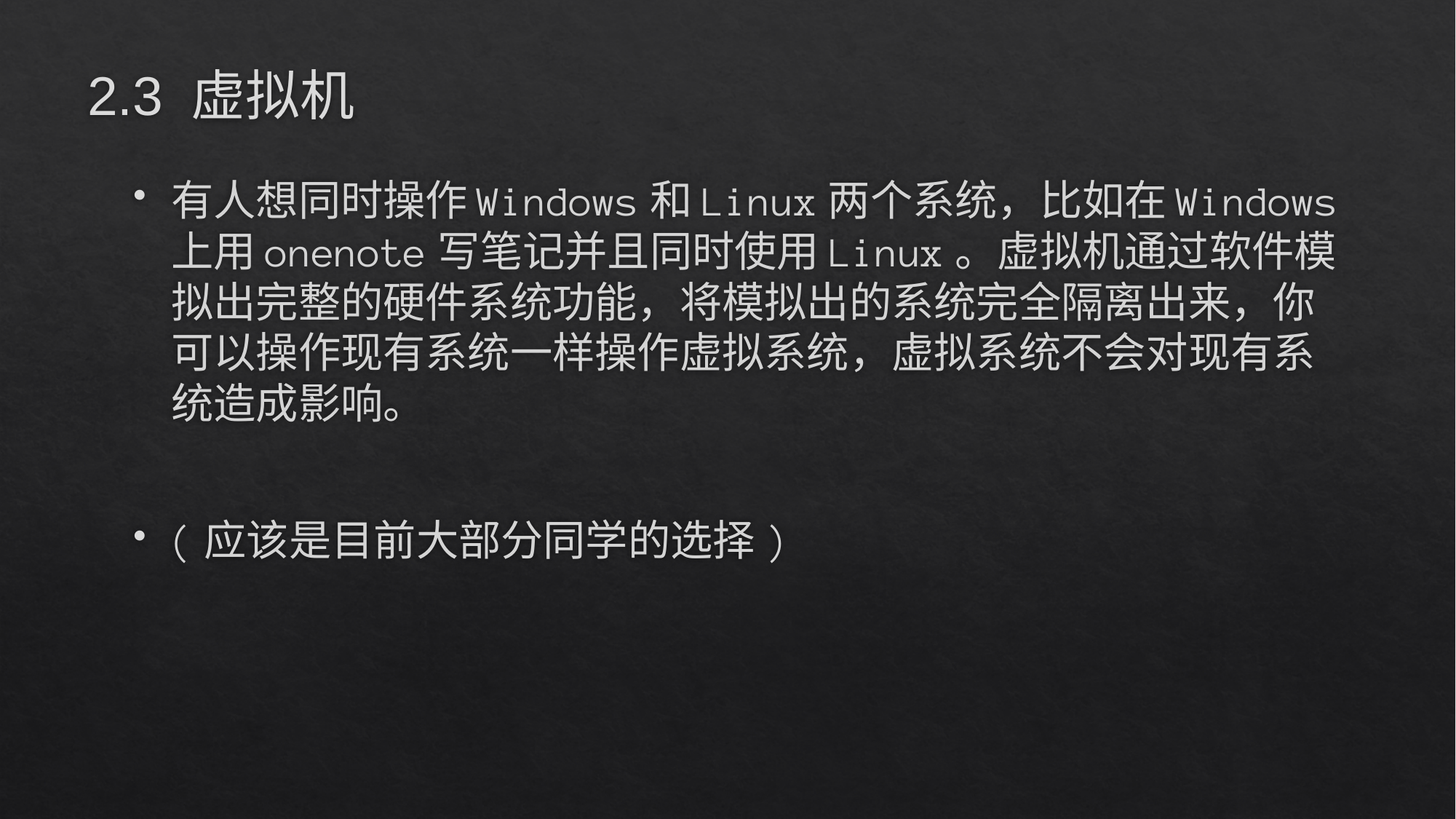

2.3 虚拟机

有人想同时操作Windows和Linux两个系统，比如在Windows上用onenote写笔记并且同时使用Linux。虚拟机通过软件模拟出完整的硬件系统功能，将模拟出的系统完全隔离出来，你可以操作现有系统一样操作虚拟系统，虚拟系统不会对现有系统造成影响。

(应该是目前大部分同学的选择)